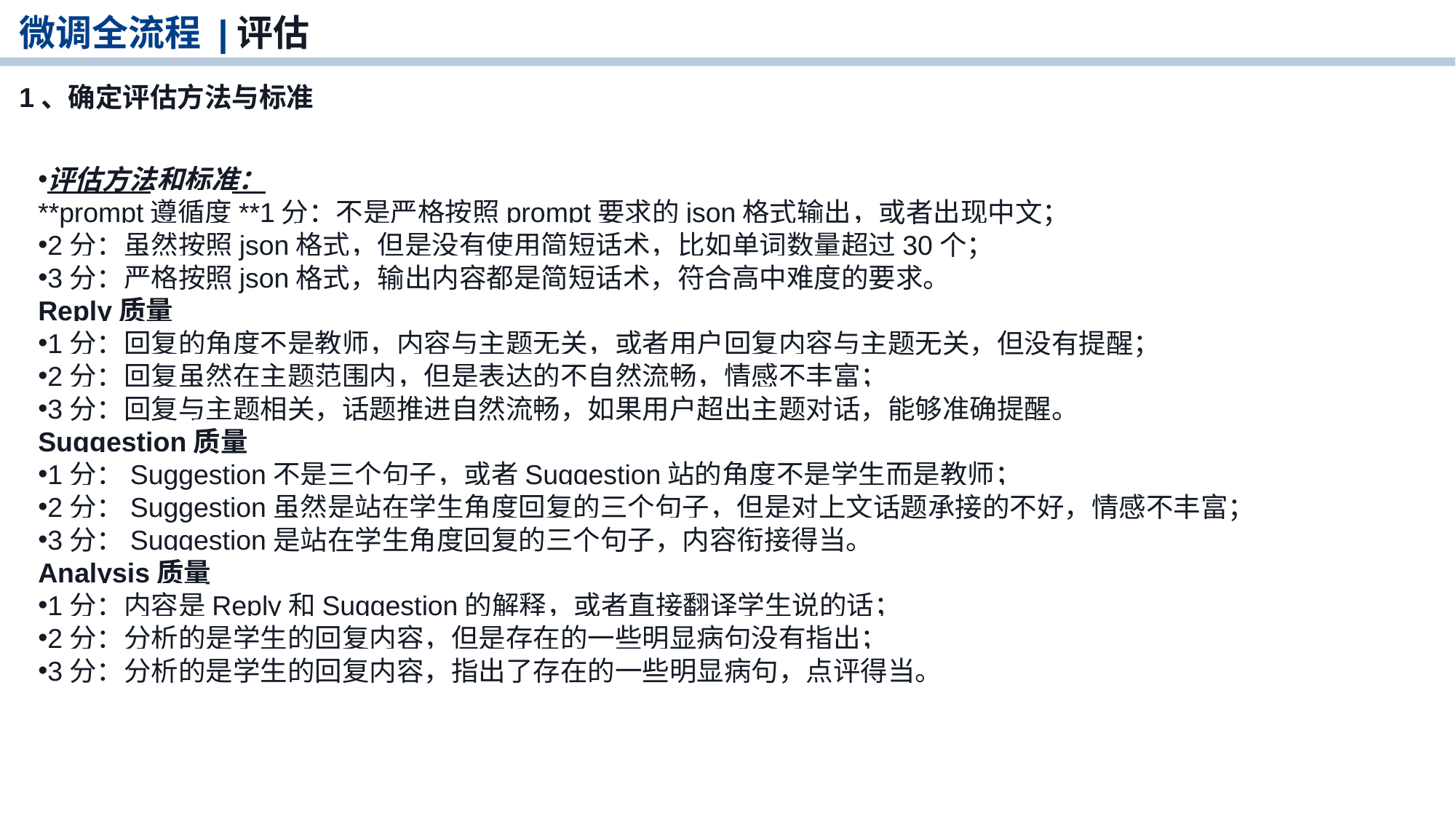

微调全流程 |评估

1、确定评估方法与标准
评估方法和标准：
**prompt遵循度**1分：不是严格按照prompt要求的json格式输出，或者出现中文；
2分：虽然按照json格式，但是没有使用简短话术，比如单词数量超过30个；
3分：严格按照json格式，输出内容都是简短话术，符合高中难度的要求。
Reply质量
1分：回复的角度不是教师，内容与主题无关，或者用户回复内容与主题无关，但没有提醒；
2分：回复虽然在主题范围内，但是表达的不自然流畅，情感不丰富；
3分：回复与主题相关，话题推进自然流畅，如果用户超出主题对话，能够准确提醒。
Suggestion质量
1分：Suggestion不是三个句子，或者Suggestion站的角度不是学生而是教师；
2分：Suggestion虽然是站在学生角度回复的三个句子，但是对上文话题承接的不好，情感不丰富；
3分：Suggestion是站在学生角度回复的三个句子，内容衔接得当。
Analysis质量
1分：内容是Reply和Suggestion的解释，或者直接翻译学生说的话；
2分：分析的是学生的回复内容，但是存在的一些明显病句没有指出；
3分：分析的是学生的回复内容，指出了存在的一些明显病句，点评得当。